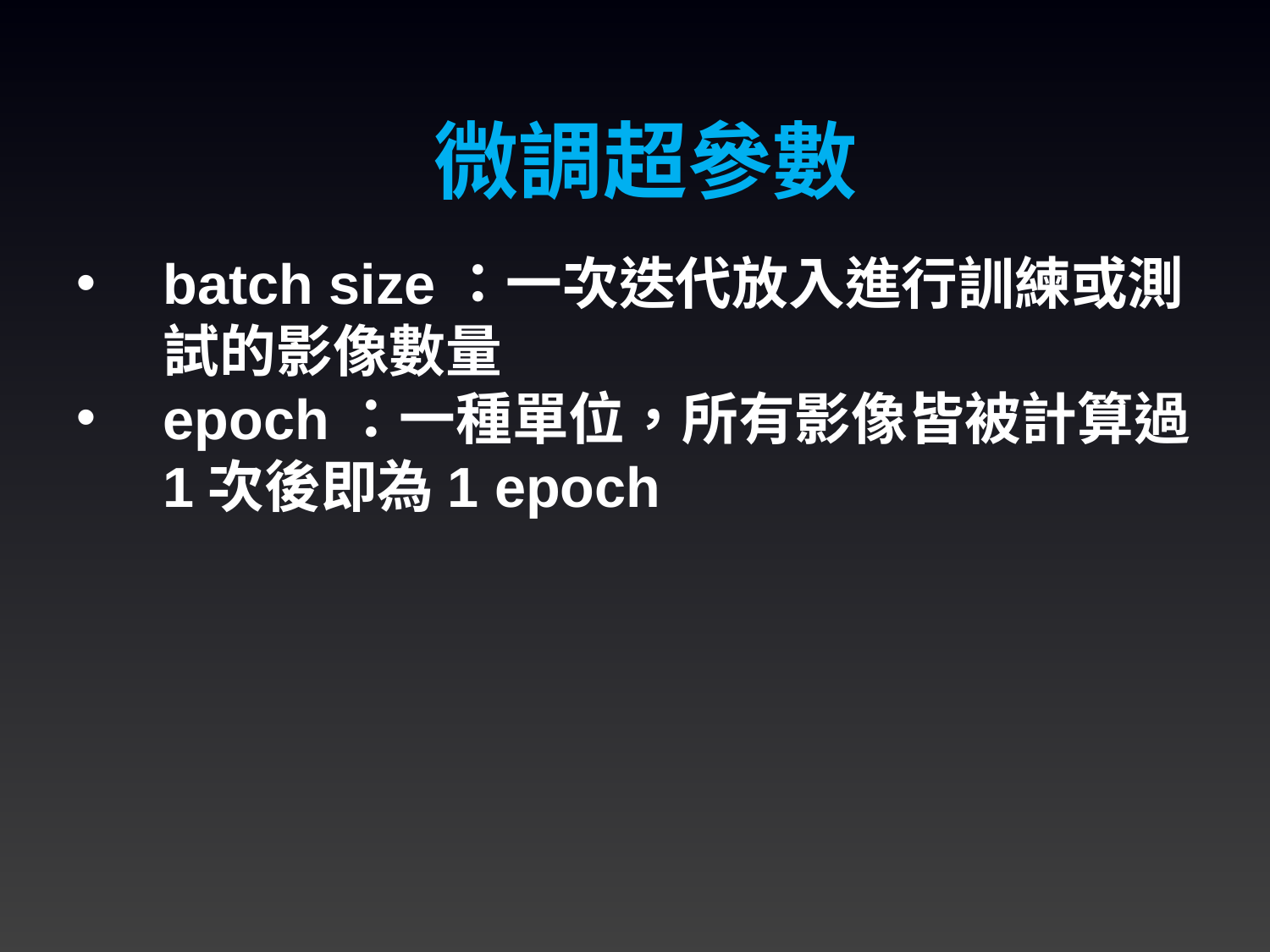

微調超參數
batch size：一次迭代放入進行訓練或測試的影像數量
epoch：一種單位，所有影像皆被計算過1次後即為1 epoch